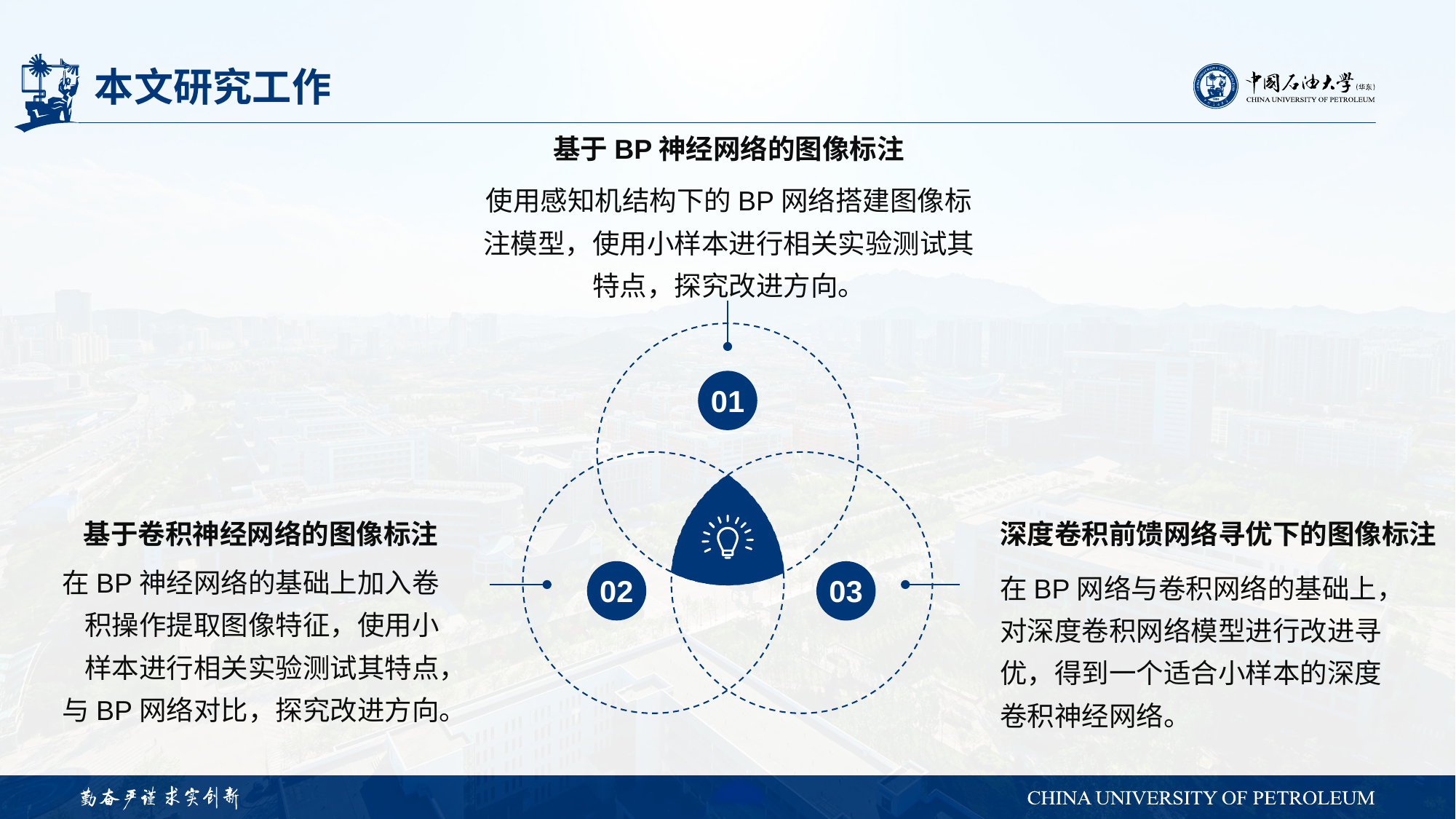

# 本文研究工作
基于BP神经网络的图像标注
使用感知机结构下的BP网络搭建图像标注模型，使用小样本进行相关实验测试其特点，探究改进方向。

01

02

03
基于卷积神经网络的图像标注
在BP神经网络的基础上加入卷积操作提取图像特征，使用小样本进行相关实验测试其特点，与BP网络对比，探究改进方向。
深度卷积前馈网络寻优下的图像标注
在BP网络与卷积网络的基础上，对深度卷积网络模型进行改进寻优，得到一个适合小样本的深度卷积神经网络。